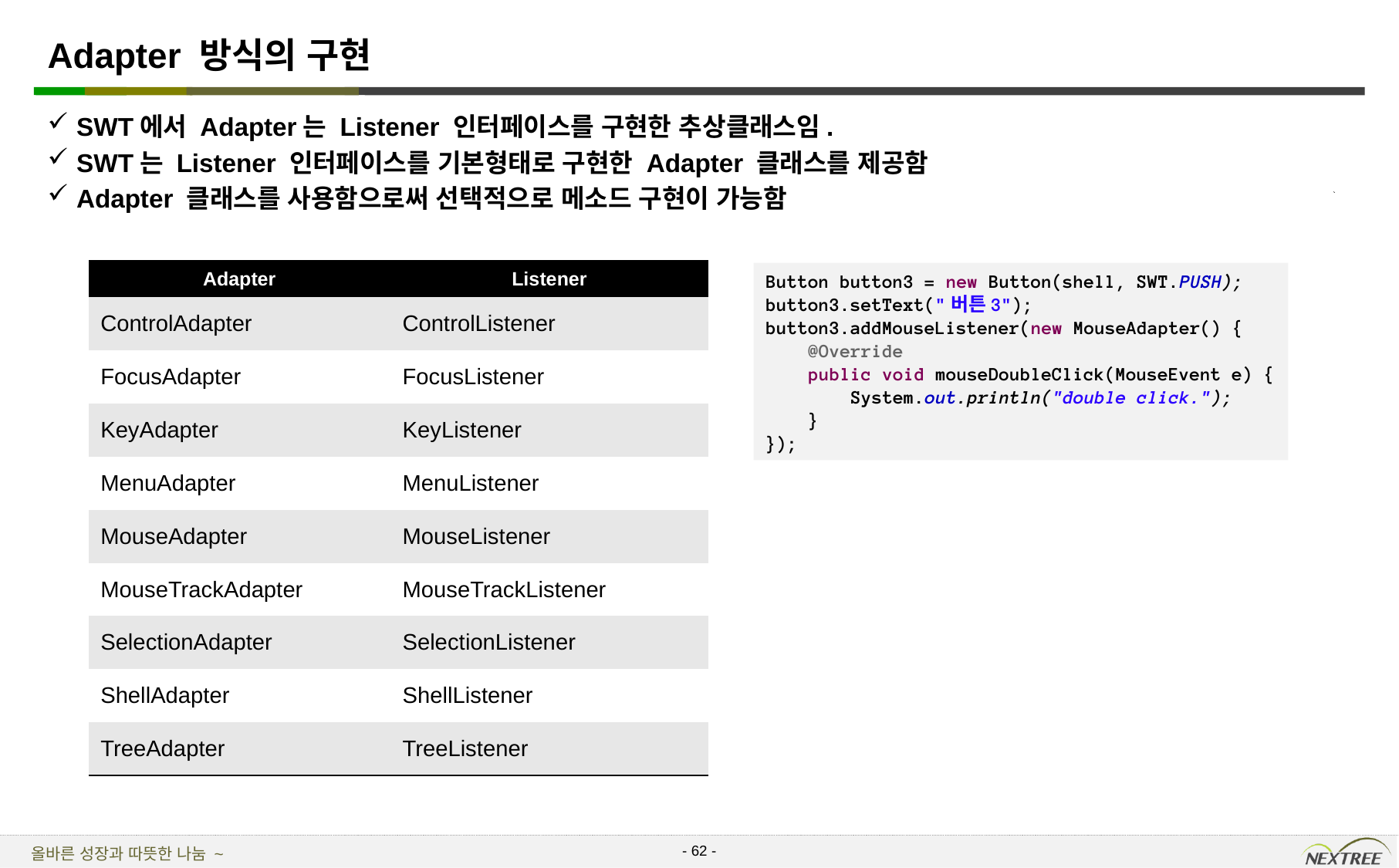

# Adapter 방식의 구현
SWT에서 Adapter는 Listener 인터페이스를 구현한 추상클래스임.
SWT는 Listener 인터페이스를 기본형태로 구현한 Adapter 클래스를 제공함
Adapter 클래스를 사용함으로써 선택적으로 메소드 구현이 가능함
| Adapter | Listener |
| --- | --- |
| ControlAdapter | ControlListener |
| FocusAdapter | FocusListener |
| KeyAdapter | KeyListener |
| MenuAdapter | MenuListener |
| MouseAdapter | MouseListener |
| MouseTrackAdapter | MouseTrackListener |
| SelectionAdapter | SelectionListener |
| ShellAdapter | ShellListener |
| TreeAdapter | TreeListener |
Button button3 = new Button(shell, SWT.PUSH);
button3.setText("버튼3");
button3.addMouseListener(new MouseAdapter() {
    @Override
    public void mouseDoubleClick(MouseEvent e) {
        System.out.println("double click.");
    }
});